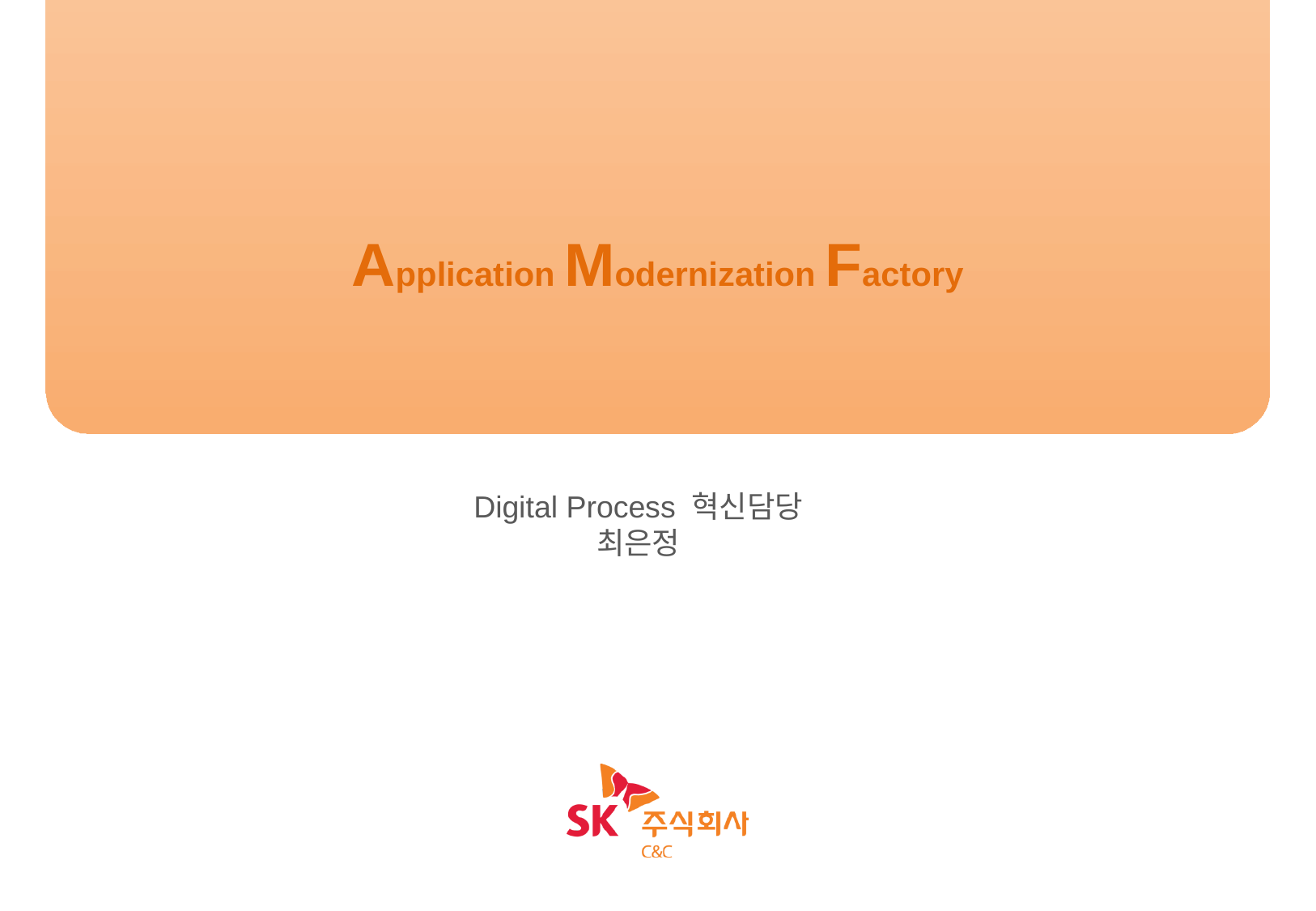

Application Modernization Factory
마이크로서비스 개발 실습
Digital Process 혁신담당
최은정